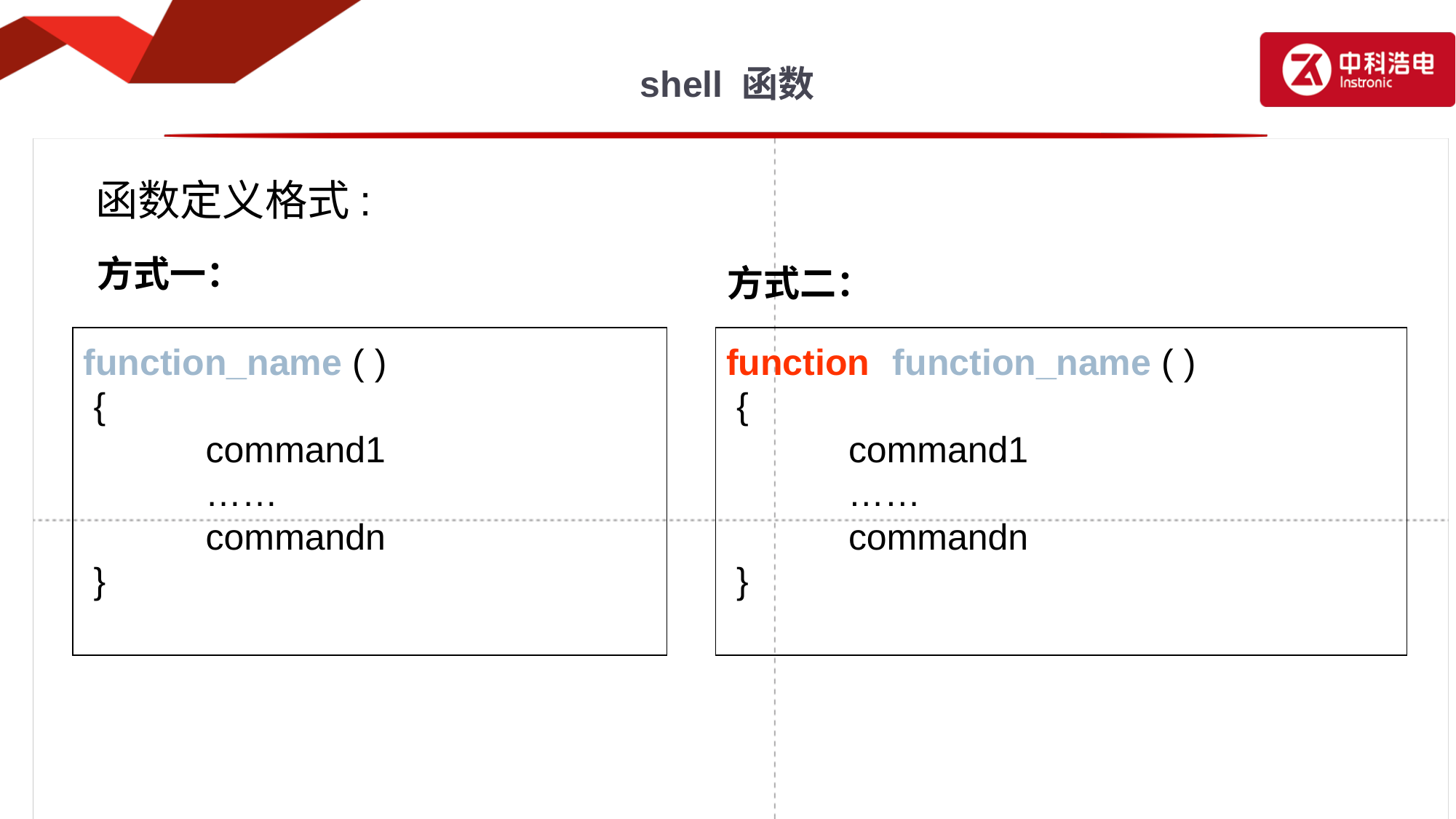

# shell 函数
函数定义格式:

方式一：
方式二：
function_name ( )
 {
            command1
            ……
            commandn
 }

function   function_name ( )
 {
            command1
            ……
            commandn
 }